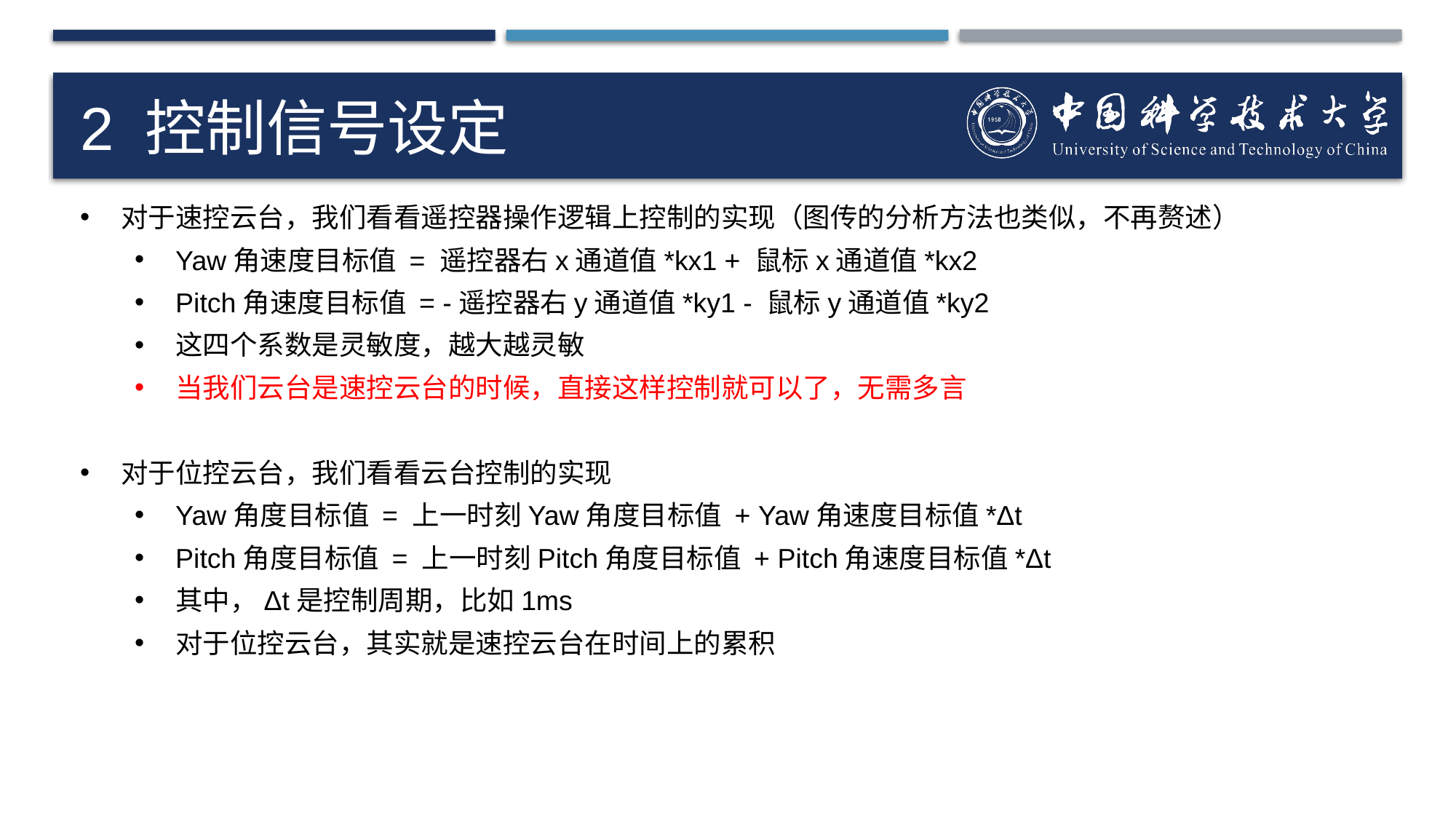

# 2 控制信号设定
对于速控云台，我们看看遥控器操作逻辑上控制的实现（图传的分析方法也类似，不再赘述）
Yaw角速度目标值 = 遥控器右x通道值*kx1 + 鼠标x通道值*kx2
Pitch角速度目标值 = -遥控器右y通道值*ky1 - 鼠标y通道值*ky2
这四个系数是灵敏度，越大越灵敏
当我们云台是速控云台的时候，直接这样控制就可以了，无需多言

对于位控云台，我们看看云台控制的实现
Yaw角度目标值 = 上一时刻Yaw角度目标值 + Yaw角速度目标值*Δt
Pitch角度目标值 = 上一时刻Pitch角度目标值 + Pitch角速度目标值*Δt
其中，Δt是控制周期，比如1ms
对于位控云台，其实就是速控云台在时间上的累积